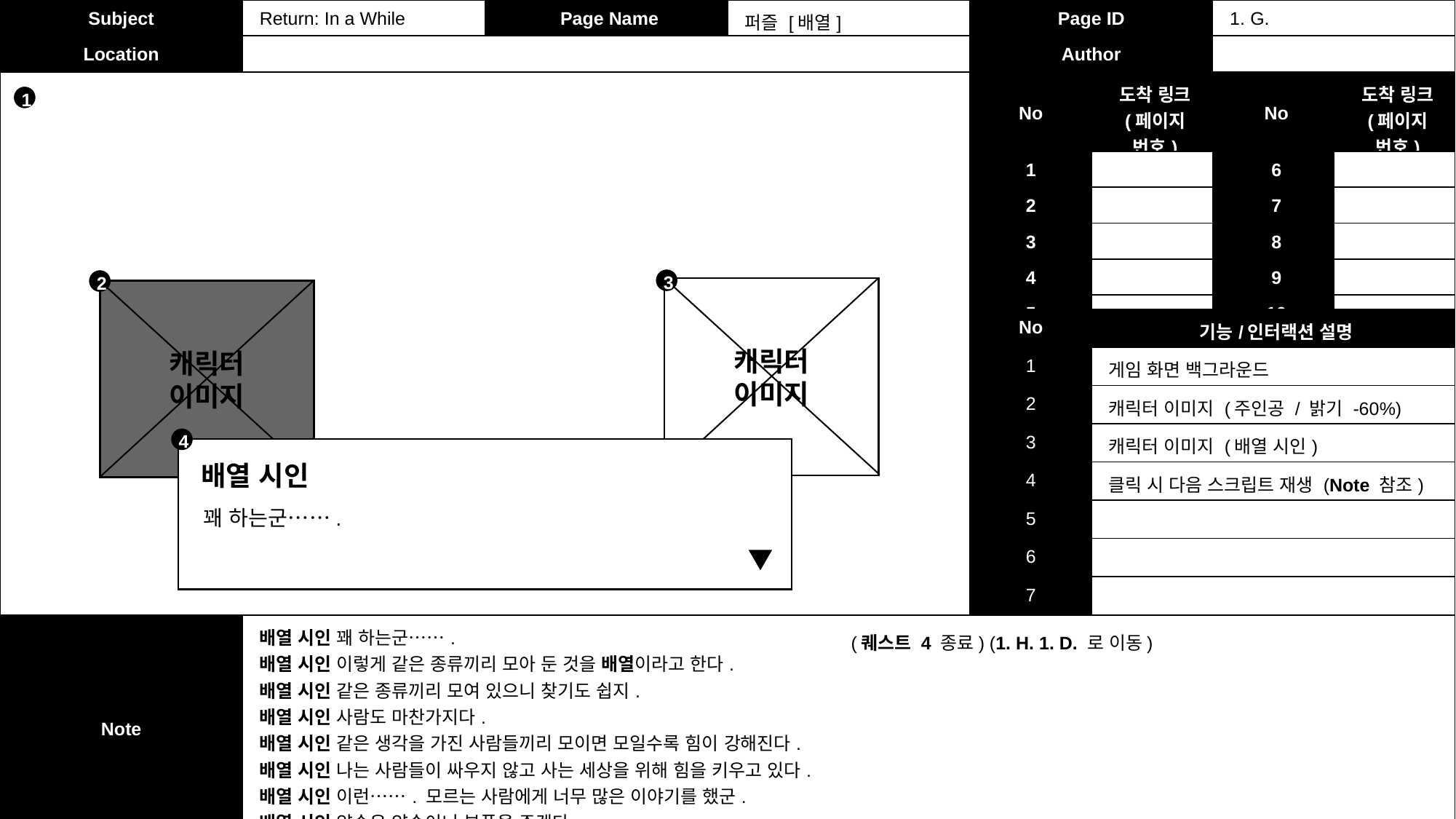

| Subject | Return: In a While | Page Name | 퍼즐 [배열] | Page ID | 1. G. |
| --- | --- | --- | --- | --- | --- |
| Location |  |  |  | Author |  |

| No | 도착 링크 (페이지 번호) | No | 도착 링크 (페이지 번호) |
| --- | --- | --- | --- |
| 1 |  | 6 |  |
| 2 |  | 7 |  |
| 3 |  | 8 |  |
| 4 |  | 9 |  |
| 5 |  | 10 |  |
1
3
2

캐릭터
이미지

캐릭터
이미지
| No | 기능/인터랙션 설명 |
| --- | --- |
| 1 | 게임 화면 백그라운드 |
| 2 | 캐릭터 이미지 (주인공 / 밝기 -60%) |
| 3 | 캐릭터 이미지 (배열 시인) |
| 4 | 클릭 시 다음 스크립트 재생 (Note 참조) |
| 5 |  |
| 6 |  |
| 7 |  |
4

배열 시인
꽤 하는군…….

| Note | 배열 시인 꽤 하는군……. 배열 시인 이렇게 같은 종류끼리 모아 둔 것을 배열이라고 한다. 배열 시인 같은 종류끼리 모여 있으니 찾기도 쉽지. 배열 시인 사람도 마찬가지다. 배열 시인 같은 생각을 가진 사람들끼리 모이면 모일수록 힘이 강해진다. 배열 시인 나는 사람들이 싸우지 않고 사는 세상을 위해 힘을 키우고 있다. 배열 시인 이런……. 모르는 사람에게 너무 많은 이야기를 했군. 배열 시인 약속은 약속이니 부품을 주겠다. |
| --- | --- |
(퀘스트 4 종료) (1. H. 1. D. 로 이동)